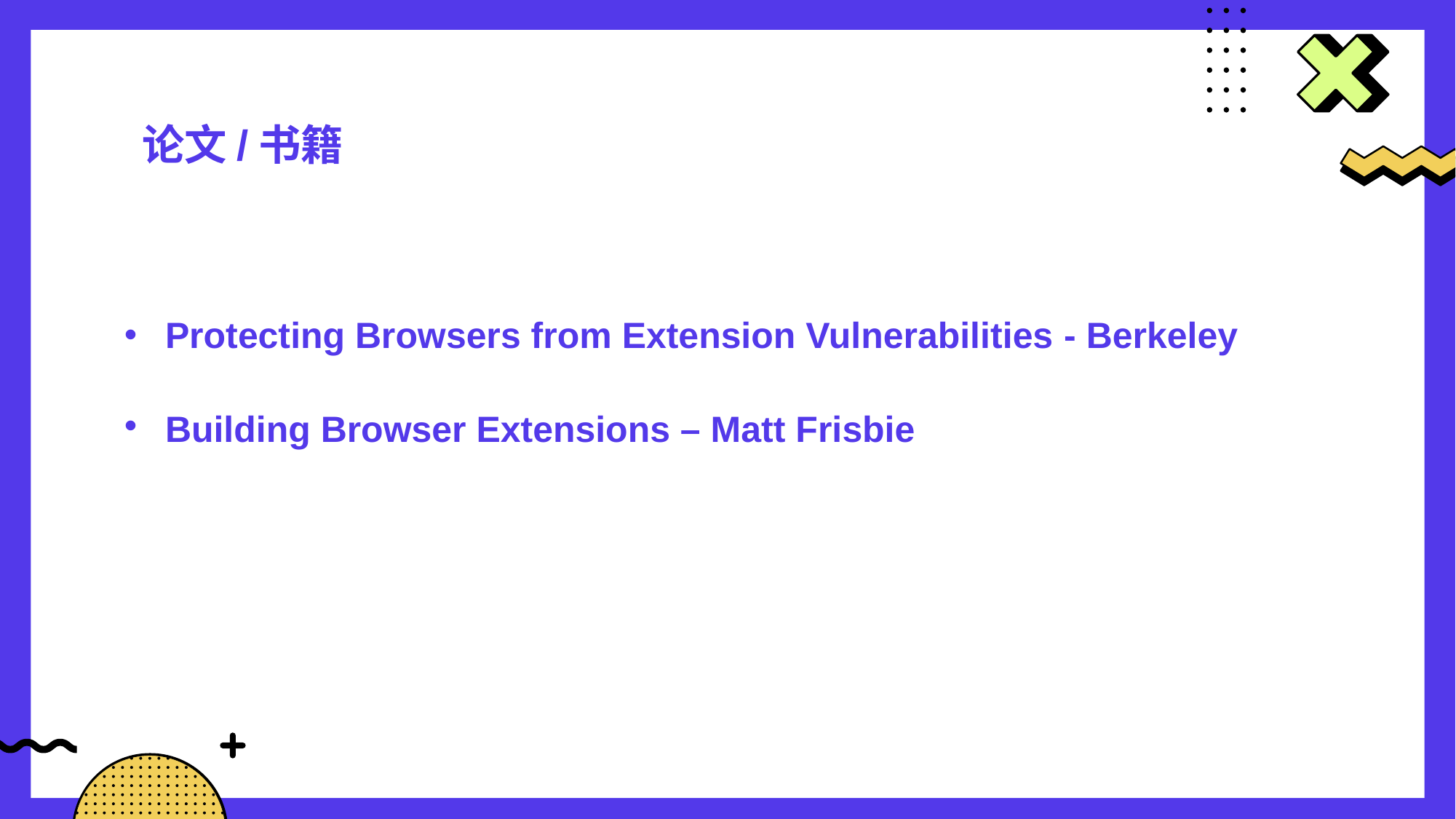

论文/书籍
Protecting Browsers from Extension Vulnerabilities - Berkeley

Building Browser Extensions – Matt Frisbie